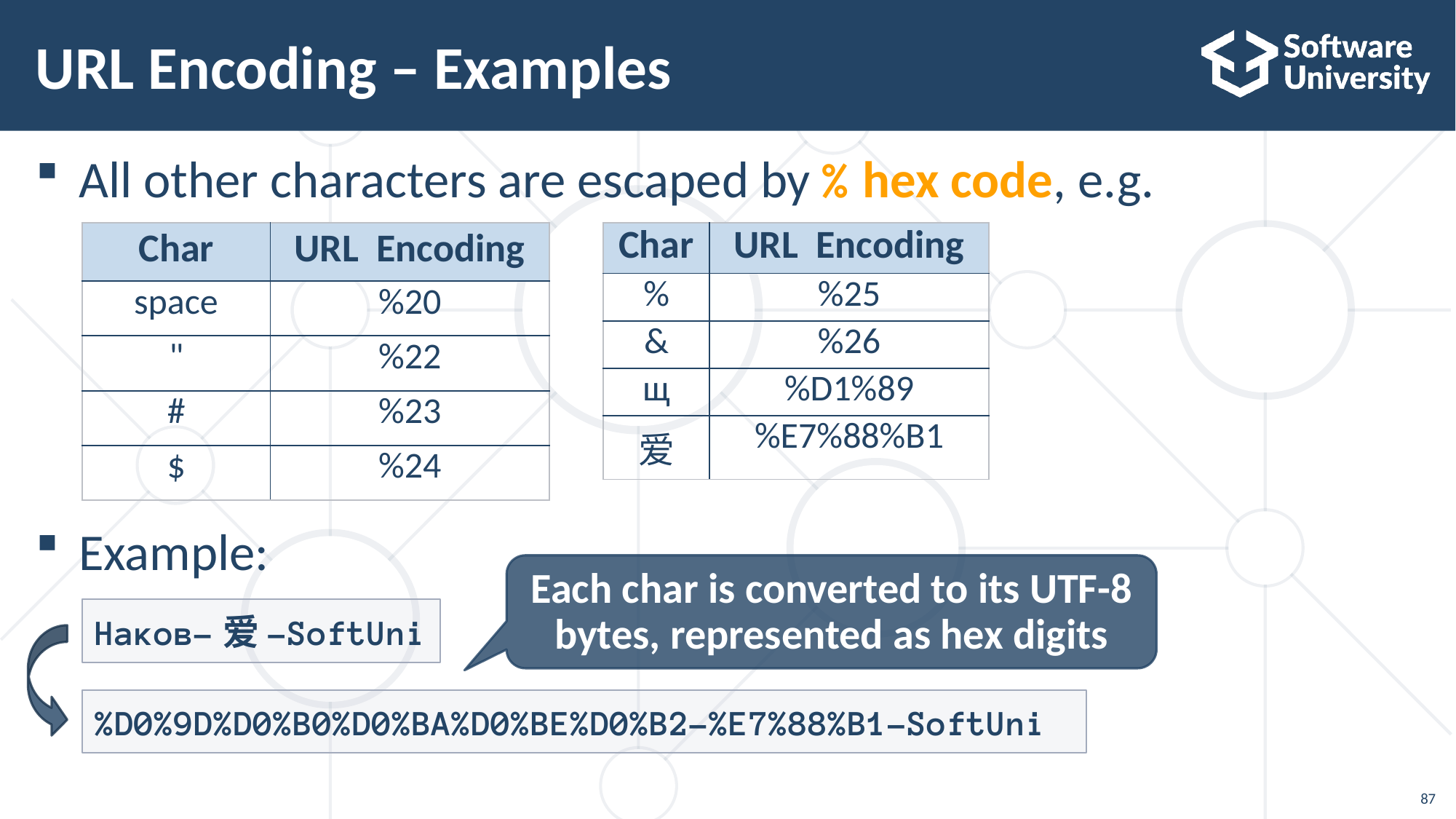

# URL Encoding – Examples
All other characters are escaped by % hex code, e.g.

Example:
| Char | URL Encoding |
| --- | --- |
| space | %20 |
| " | %22 |
| # | %23 |
| $ | %24 |
| Char | URL Encoding |
| --- | --- |
| % | %25 |
| & | %26 |
| щ | %D1%89 |
| 爱 | %E7%88%B1 |
Each char is converted to its UTF-8 bytes, represented as hex digits
Наков-爱-SoftUni

%D0%9D%D0%B0%D0%BA%D0%BE%D0%B2-%E7%88%B1-SoftUni
87